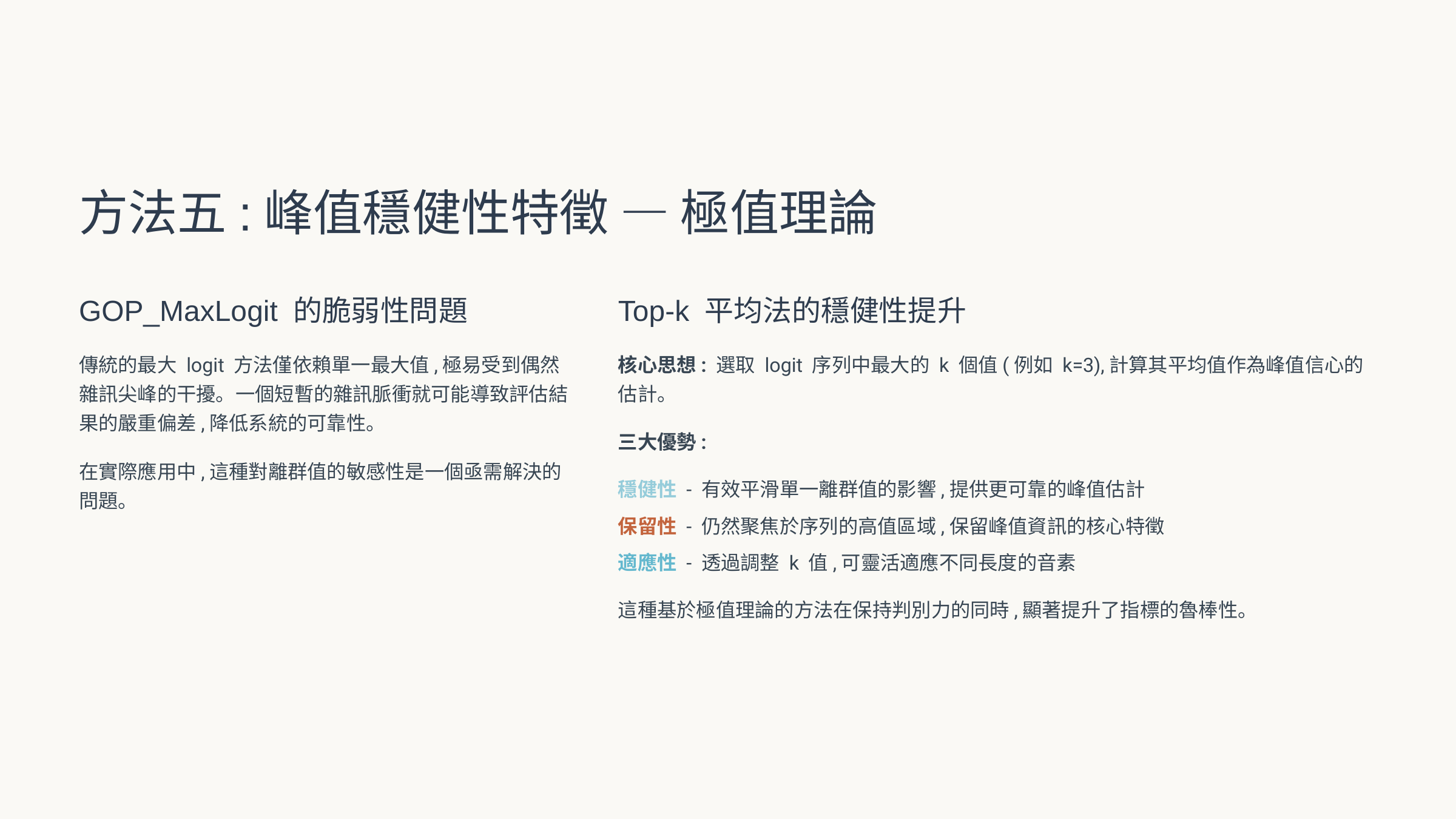

方法五:峰值穩健性特徵 — 極值理論
GOP_MaxLogit 的脆弱性問題
Top-k 平均法的穩健性提升
傳統的最大 logit 方法僅依賴單一最大值,極易受到偶然雜訊尖峰的干擾。一個短暫的雜訊脈衝就可能導致評估結果的嚴重偏差,降低系統的可靠性。
核心思想: 選取 logit 序列中最大的 k 個值(例如 k=3),計算其平均值作為峰值信心的估計。
三大優勢:
在實際應用中,這種對離群值的敏感性是一個亟需解決的問題。
穩健性 - 有效平滑單一離群值的影響,提供更可靠的峰值估計
保留性 - 仍然聚焦於序列的高值區域,保留峰值資訊的核心特徵
適應性 - 透過調整 k 值,可靈活適應不同長度的音素
這種基於極值理論的方法在保持判別力的同時,顯著提升了指標的魯棒性。